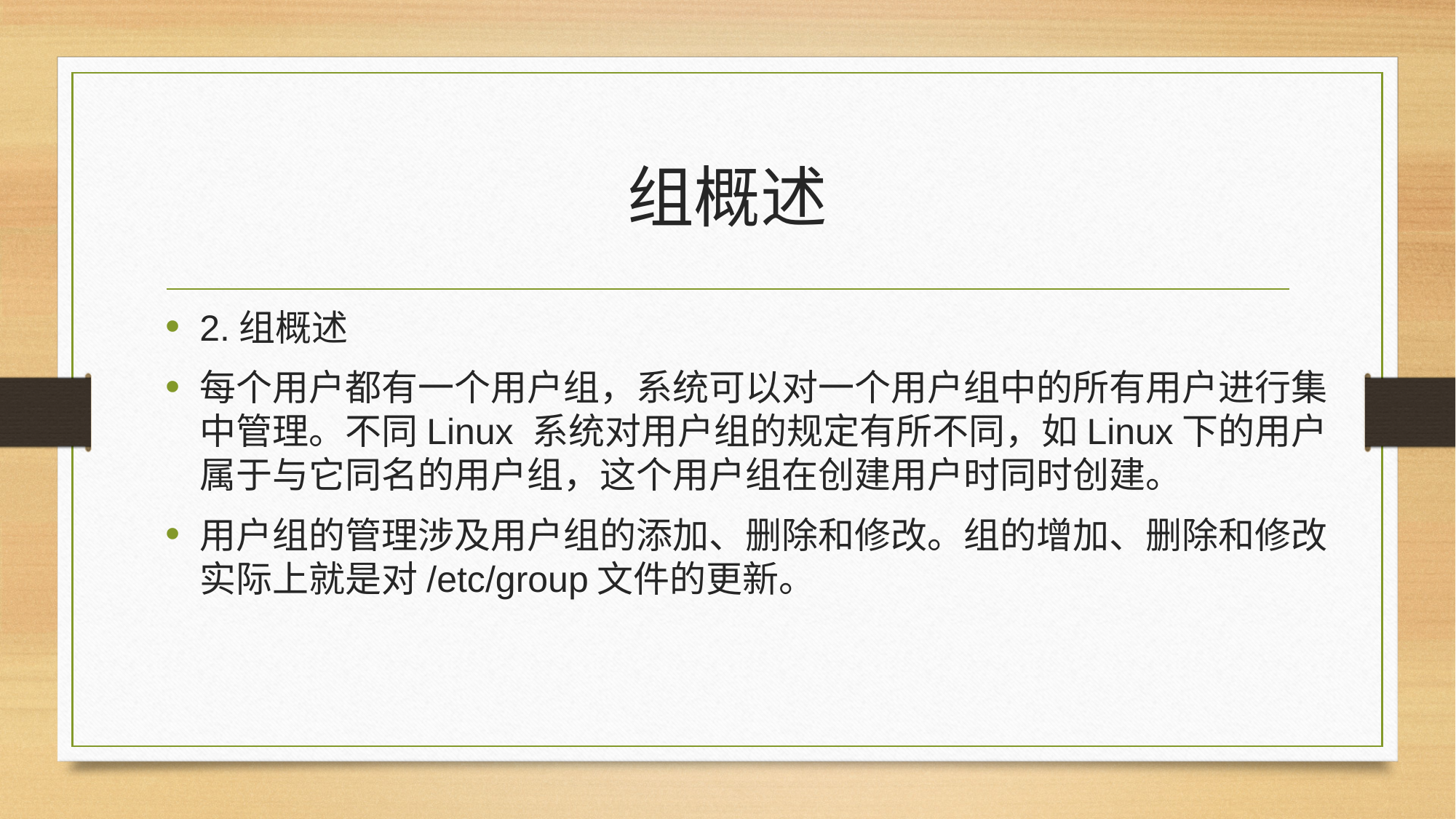

# 组概述
2.组概述
每个用户都有一个用户组，系统可以对一个用户组中的所有用户进行集中管理。不同Linux 系统对用户组的规定有所不同，如Linux下的用户属于与它同名的用户组，这个用户组在创建用户时同时创建。
用户组的管理涉及用户组的添加、删除和修改。组的增加、删除和修改实际上就是对/etc/group文件的更新。